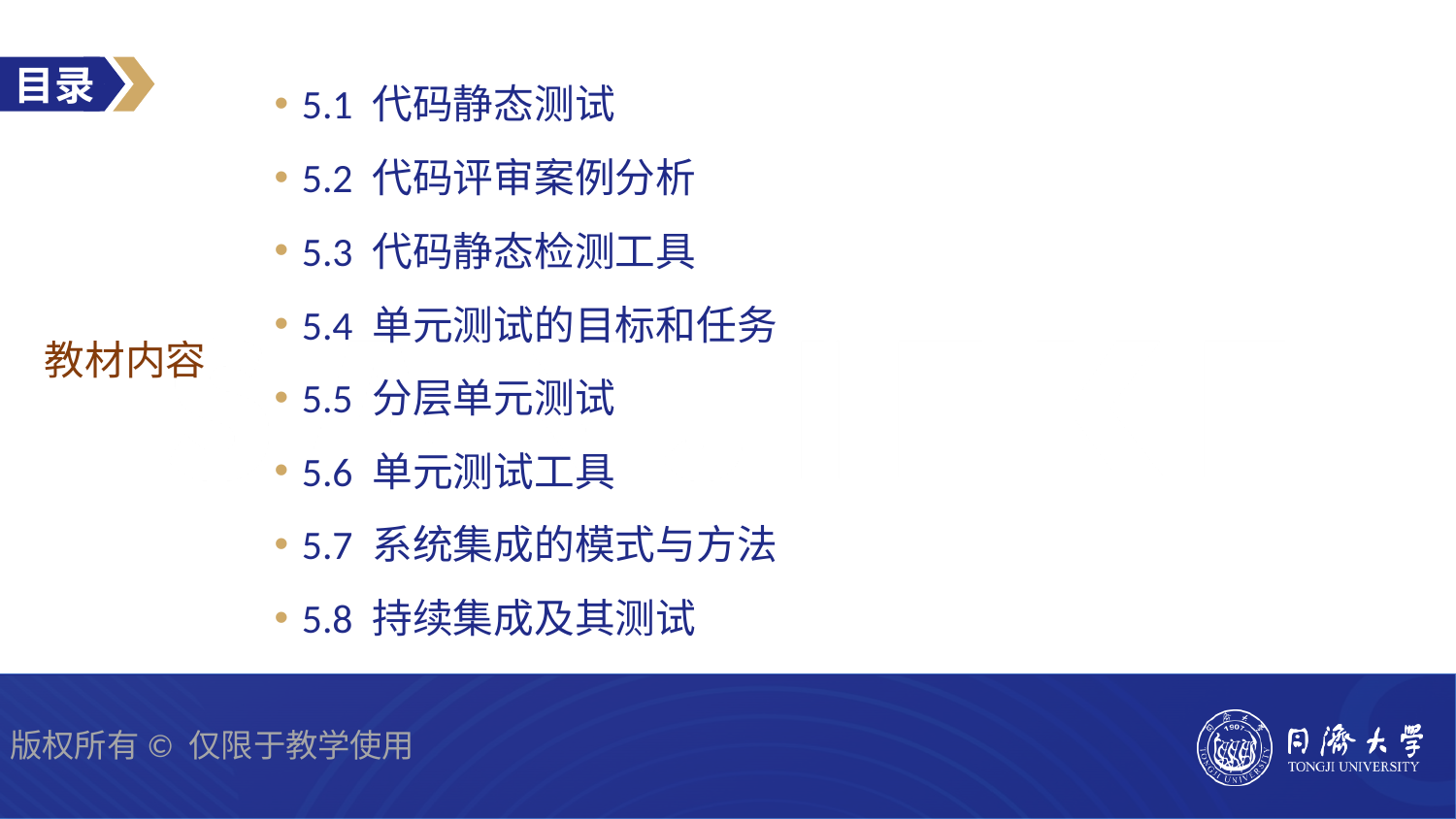

5.1 代码静态测试
5.2 代码评审案例分析
5.3 代码静态检测工具
5.4 单元测试的目标和任务
5.5 分层单元测试
5.6 单元测试工具
5.7 系统集成的模式与方法
5.8 持续集成及其测试
教材内容
版权所有©️ 仅限于教学使用